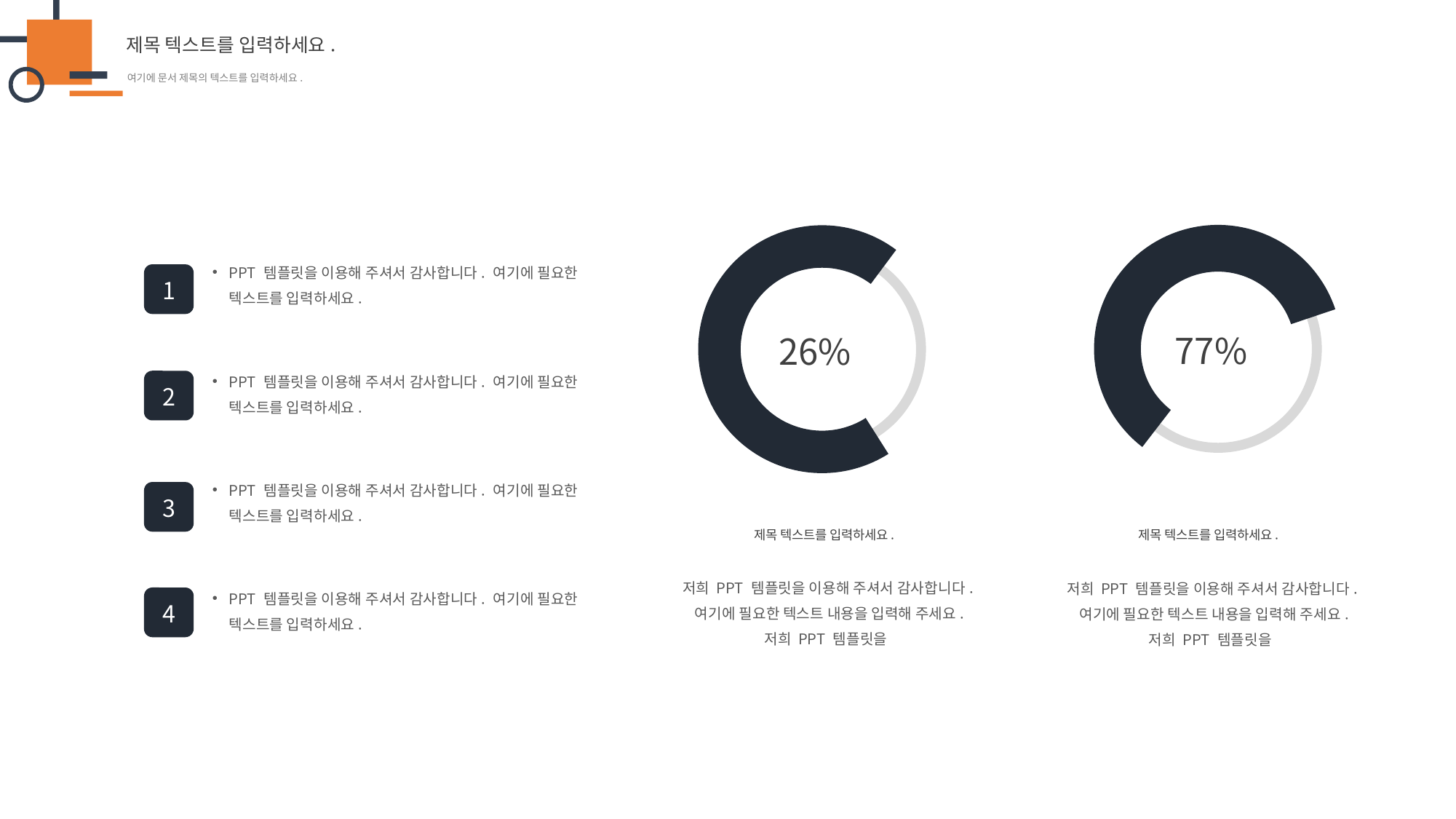

PPT 템플릿을 이용해 주셔서 감사합니다. 여기에 필요한 텍스트를 입력하세요.
1
77%
26%
PPT 템플릿을 이용해 주셔서 감사합니다. 여기에 필요한 텍스트를 입력하세요.
2
PPT 템플릿을 이용해 주셔서 감사합니다. 여기에 필요한 텍스트를 입력하세요.
3
제목 텍스트를 입력하세요.
제목 텍스트를 입력하세요.
저희 PPT 템플릿을 이용해 주셔서 감사합니다. 여기에 필요한 텍스트 내용을 입력해 주세요. 저희 PPT 템플릿을
저희 PPT 템플릿을 이용해 주셔서 감사합니다. 여기에 필요한 텍스트 내용을 입력해 주세요. 저희 PPT 템플릿을
PPT 템플릿을 이용해 주셔서 감사합니다. 여기에 필요한 텍스트를 입력하세요.
4